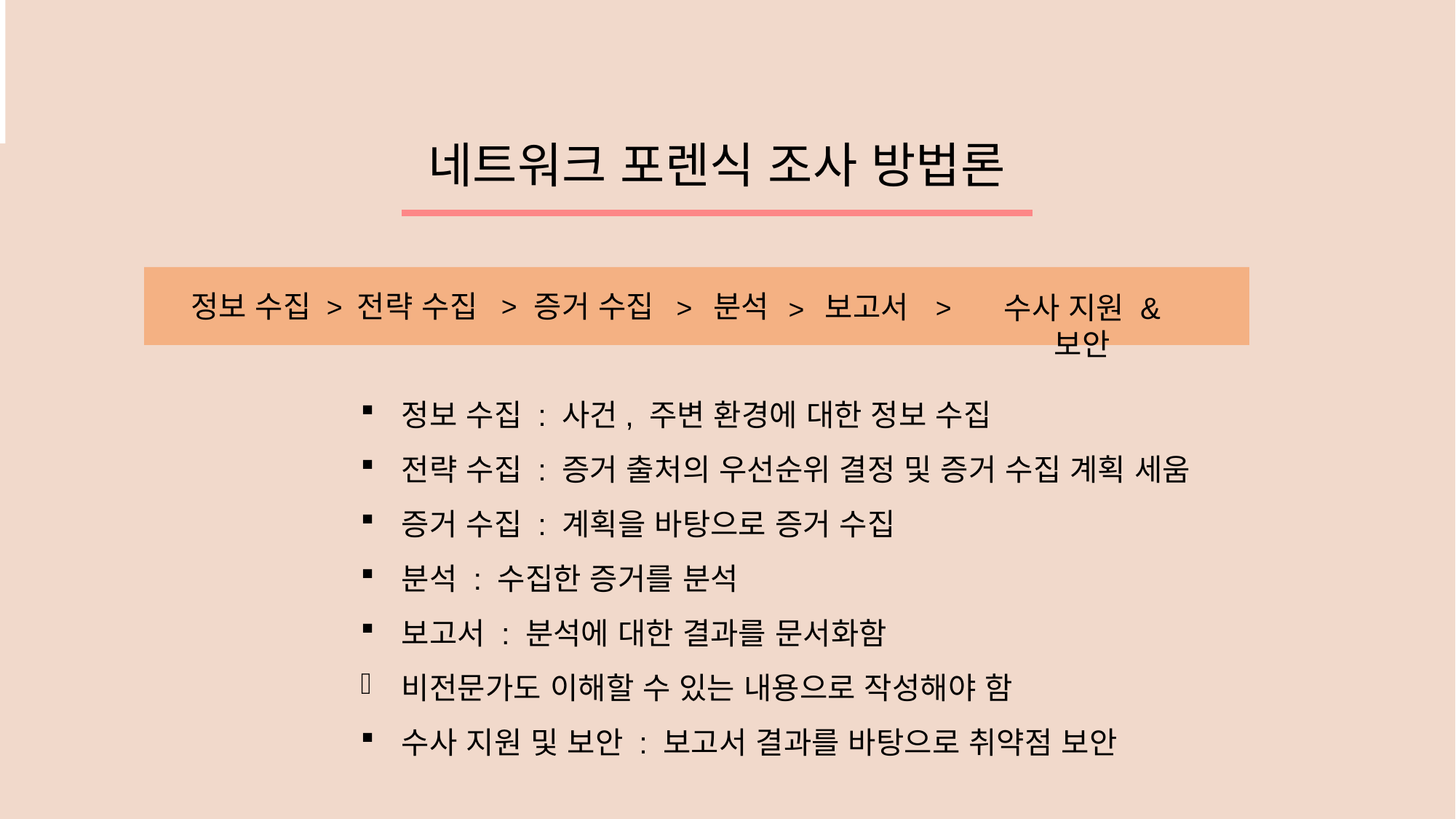

네트워크 포렌식 조사 방법론

증거 수집
정보 수집
전략 수집
분석
보고서
>
수사 지원 & 보안
>
>
>
>
정보 수집 : 사건, 주변 환경에 대한 정보 수집
전략 수집 : 증거 출처의 우선순위 결정 및 증거 수집 계획 세움
증거 수집 : 계획을 바탕으로 증거 수집
분석 : 수집한 증거를 분석
보고서 : 분석에 대한 결과를 문서화함
비전문가도 이해할 수 있는 내용으로 작성해야 함
수사 지원 및 보안 : 보고서 결과를 바탕으로 취약점 보안